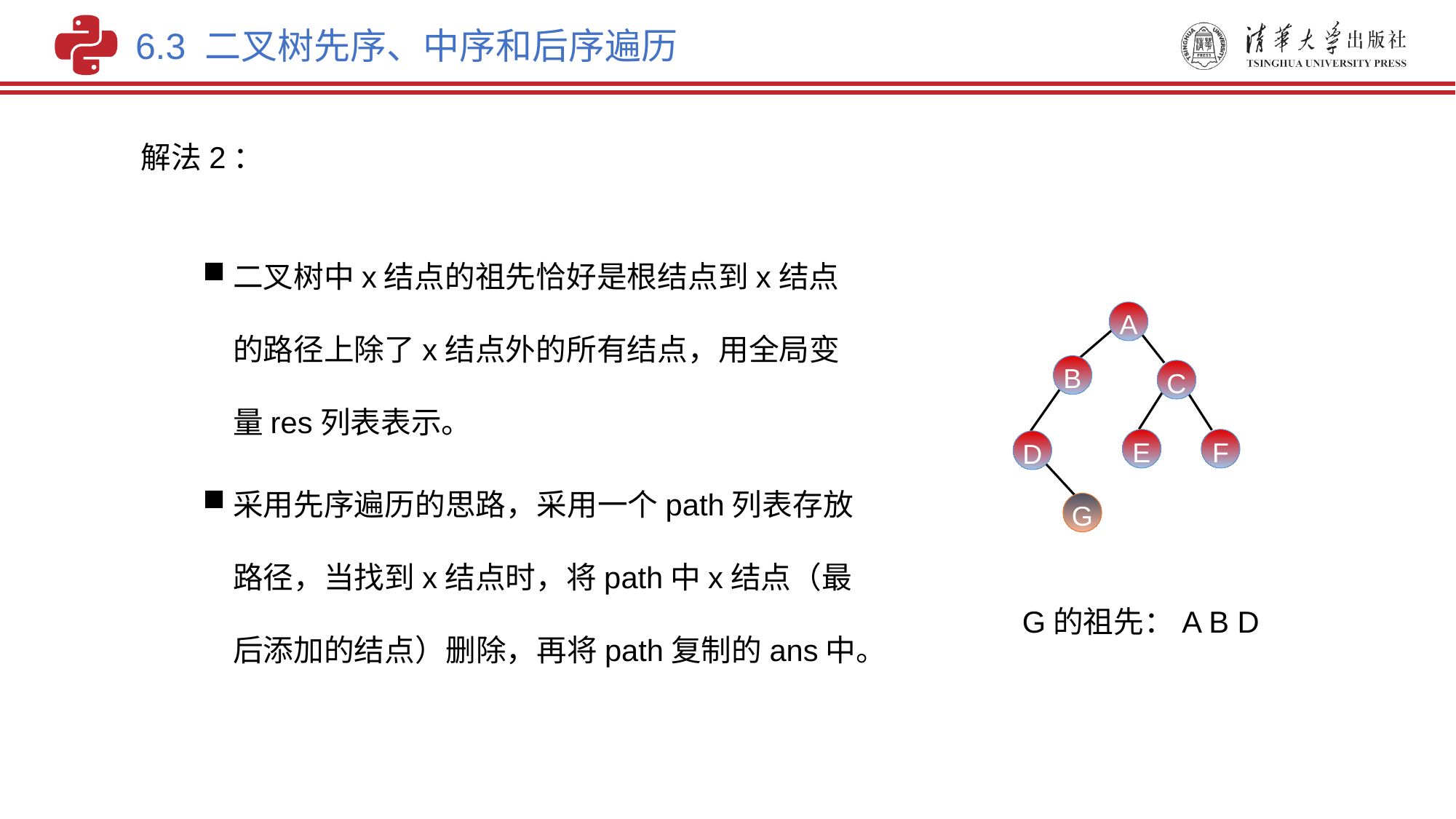

6.3 二叉树先序、中序和后序遍历
    解法2：
二叉树中x结点的祖先恰好是根结点到x结点的路径上除了x结点外的所有结点，用全局变量res列表表示。
采用先序遍历的思路，采用一个path列表存放路径，当找到x结点时，将path中x结点（最后添加的结点）删除，再将path复制的ans中。
A

B
C

E
F
D

G
G的祖先：A B D